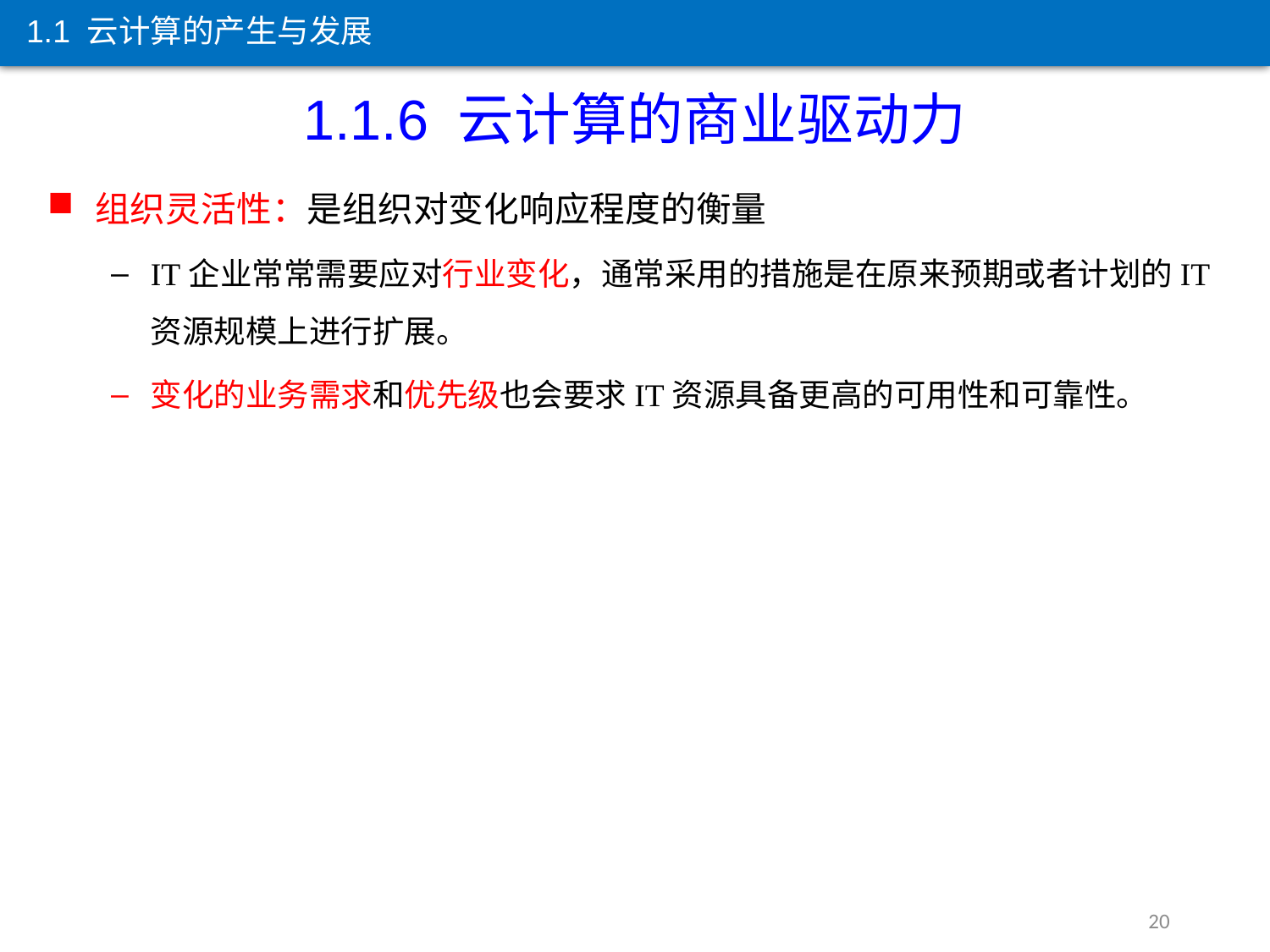

1.1 云计算的产生与发展
1.1.6 云计算的商业驱动力
组织灵活性：是组织对变化响应程度的衡量
IT企业常常需要应对行业变化，通常采用的措施是在原来预期或者计划的IT资源规模上进行扩展。
变化的业务需求和优先级也会要求IT资源具备更高的可用性和可靠性。

20